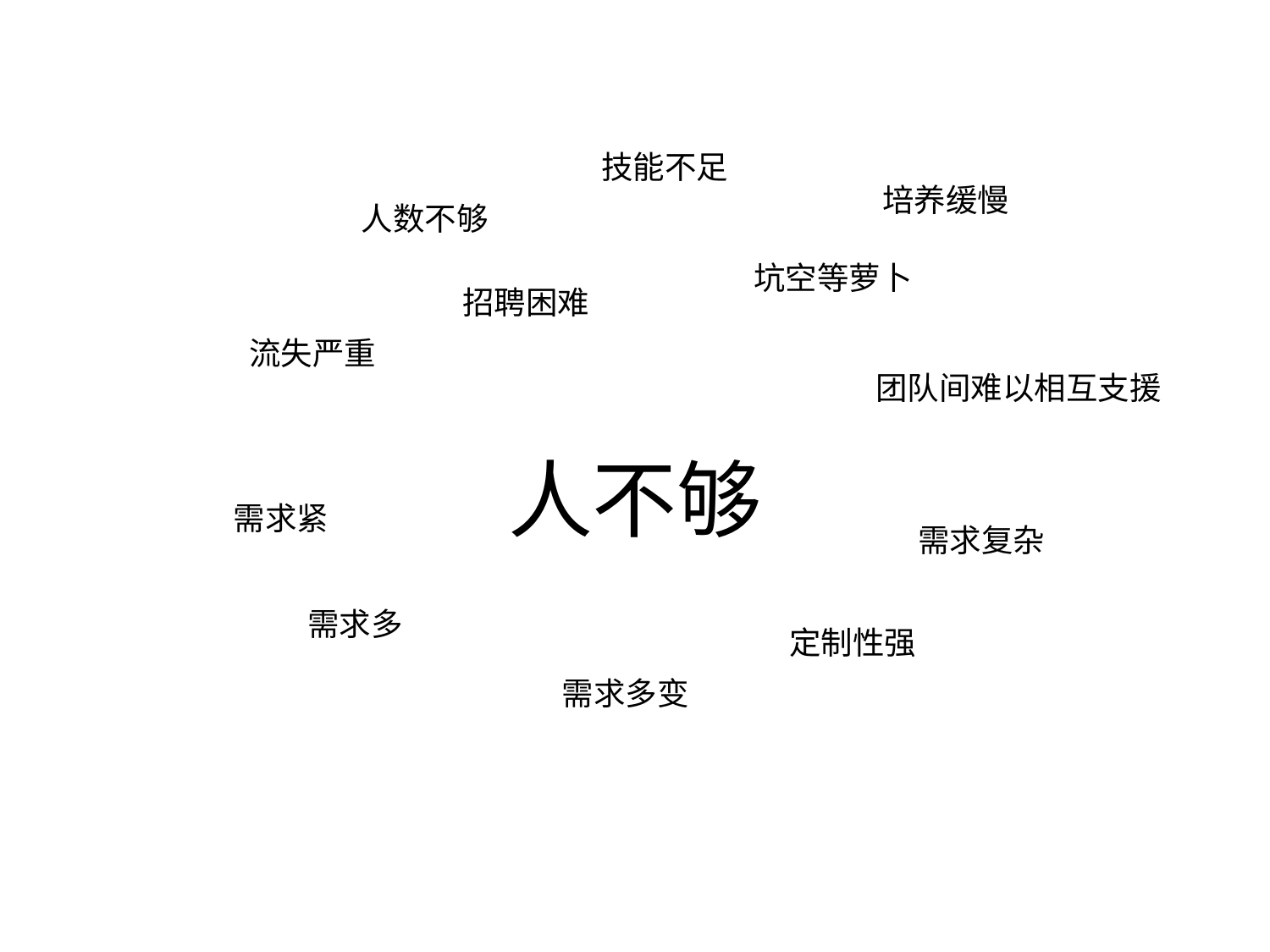

技能不足
培养缓慢
人数不够
坑空等萝卜
招聘困难
流失严重
团队间难以相互支援
# 人不够
需求紧
需求复杂
需求多
定制性强
需求多变